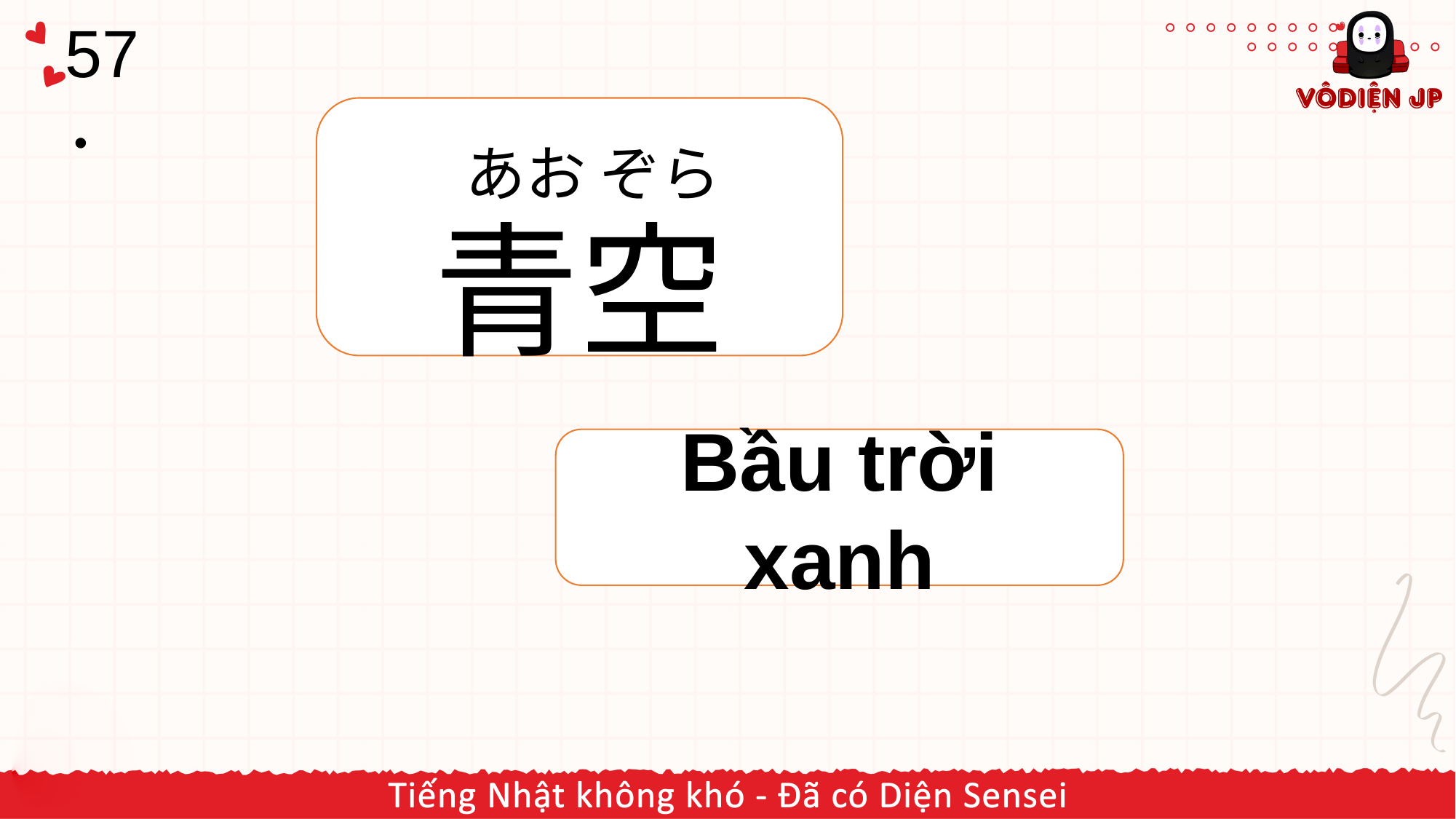

# 57．

青空
あお ぞら
Bầu trời xanh